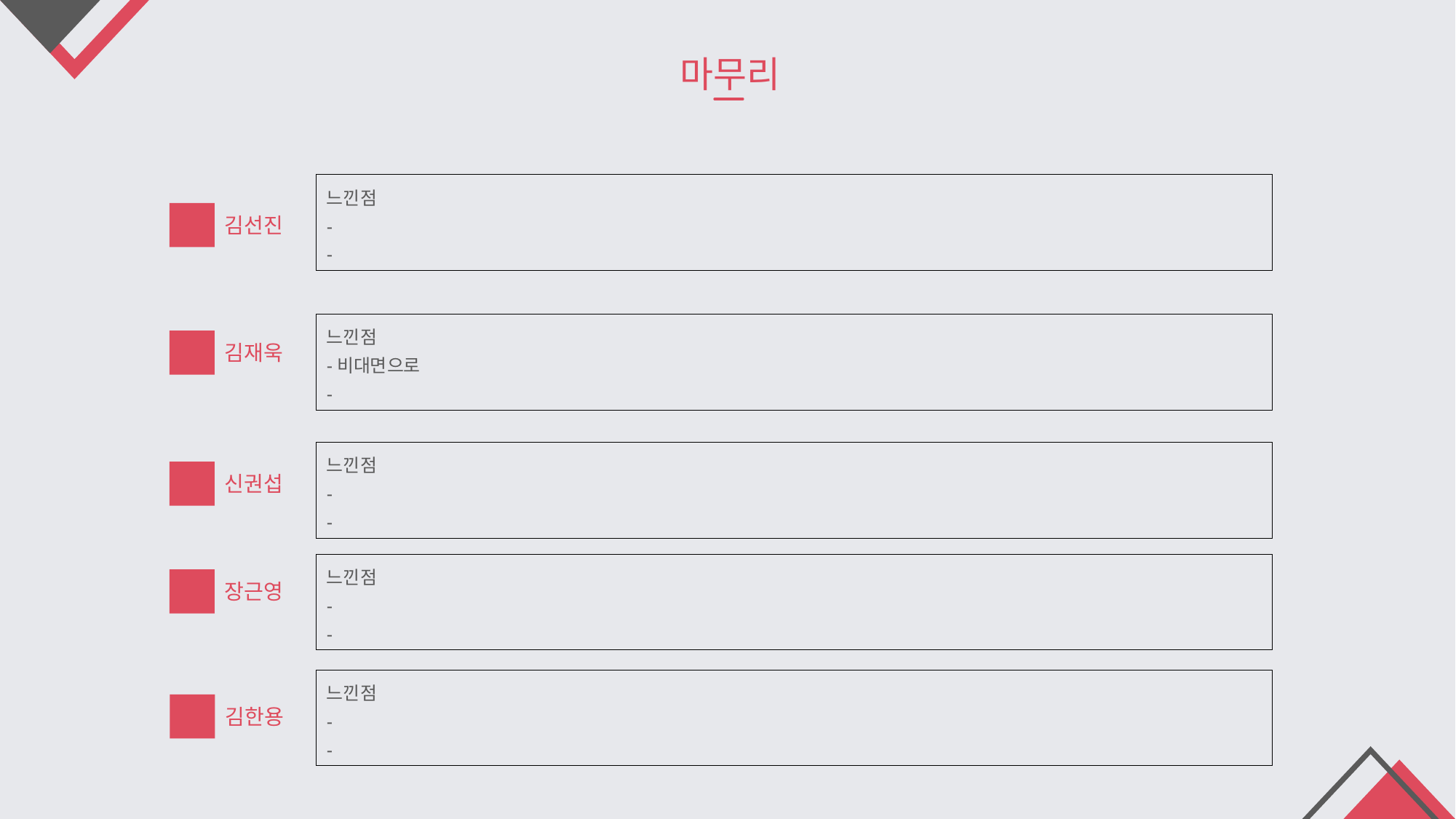

마무리
느낀점
-
-

김선진
느낀점
-비대면으로
-

김재욱
느낀점
-
-

신권섭
느낀점
-
-

장근영
느낀점
-
-

김한용